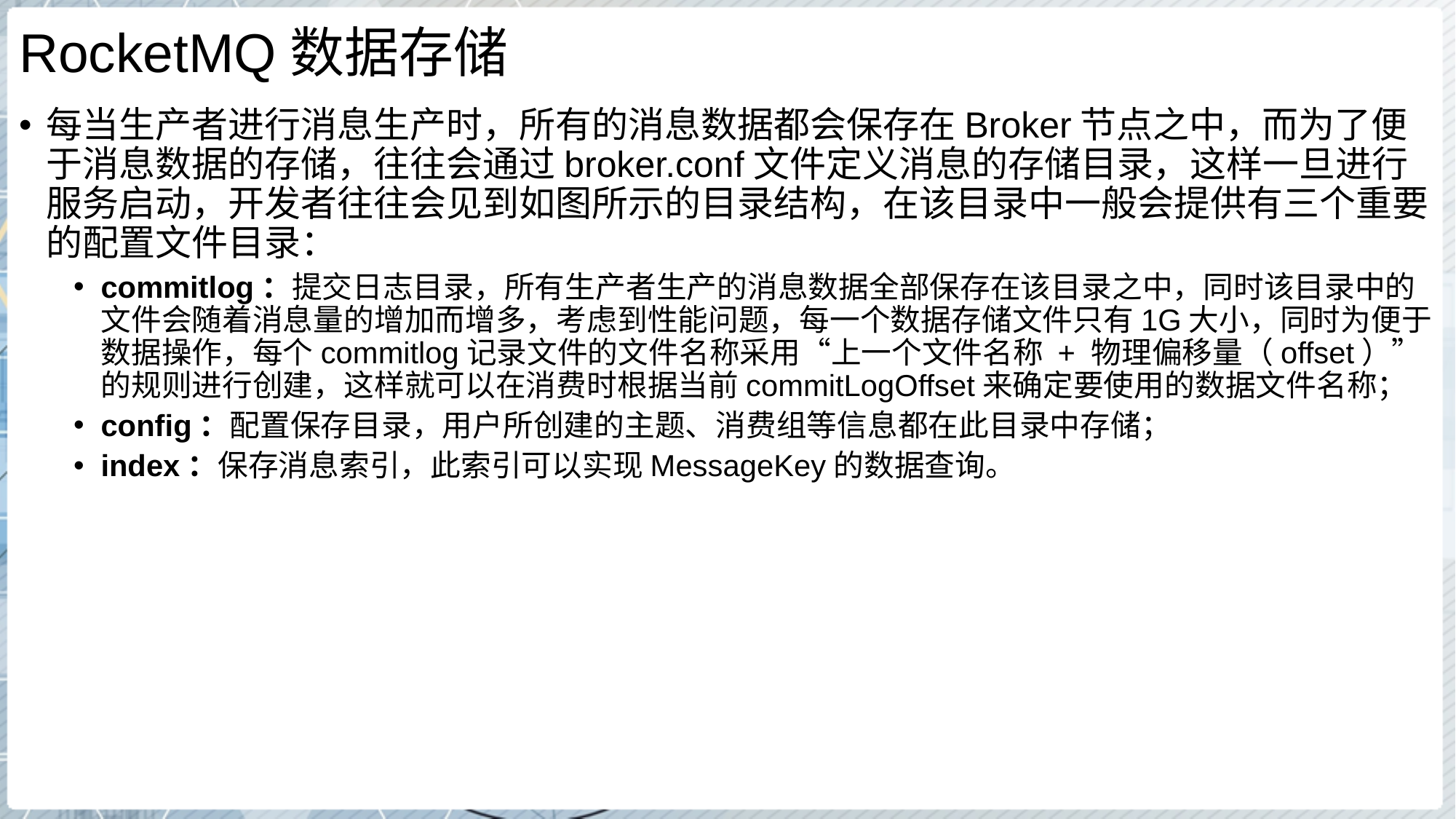

# RocketMQ数据存储
每当生产者进行消息生产时，所有的消息数据都会保存在Broker节点之中，而为了便于消息数据的存储，往往会通过broker.conf文件定义消息的存储目录，这样一旦进行服务启动，开发者往往会见到如图所示的目录结构，在该目录中一般会提供有三个重要的配置文件目录：
commitlog：提交日志目录，所有生产者生产的消息数据全部保存在该目录之中，同时该目录中的文件会随着消息量的增加而增多，考虑到性能问题，每一个数据存储文件只有1G大小，同时为便于数据操作，每个commitlog记录文件的文件名称采用“上一个文件名称 + 物理偏移量（offset）”的规则进行创建，这样就可以在消费时根据当前commitLogOffset来确定要使用的数据文件名称；
config：配置保存目录，用户所创建的主题、消费组等信息都在此目录中存储；
index：保存消息索引，此索引可以实现MessageKey的数据查询。